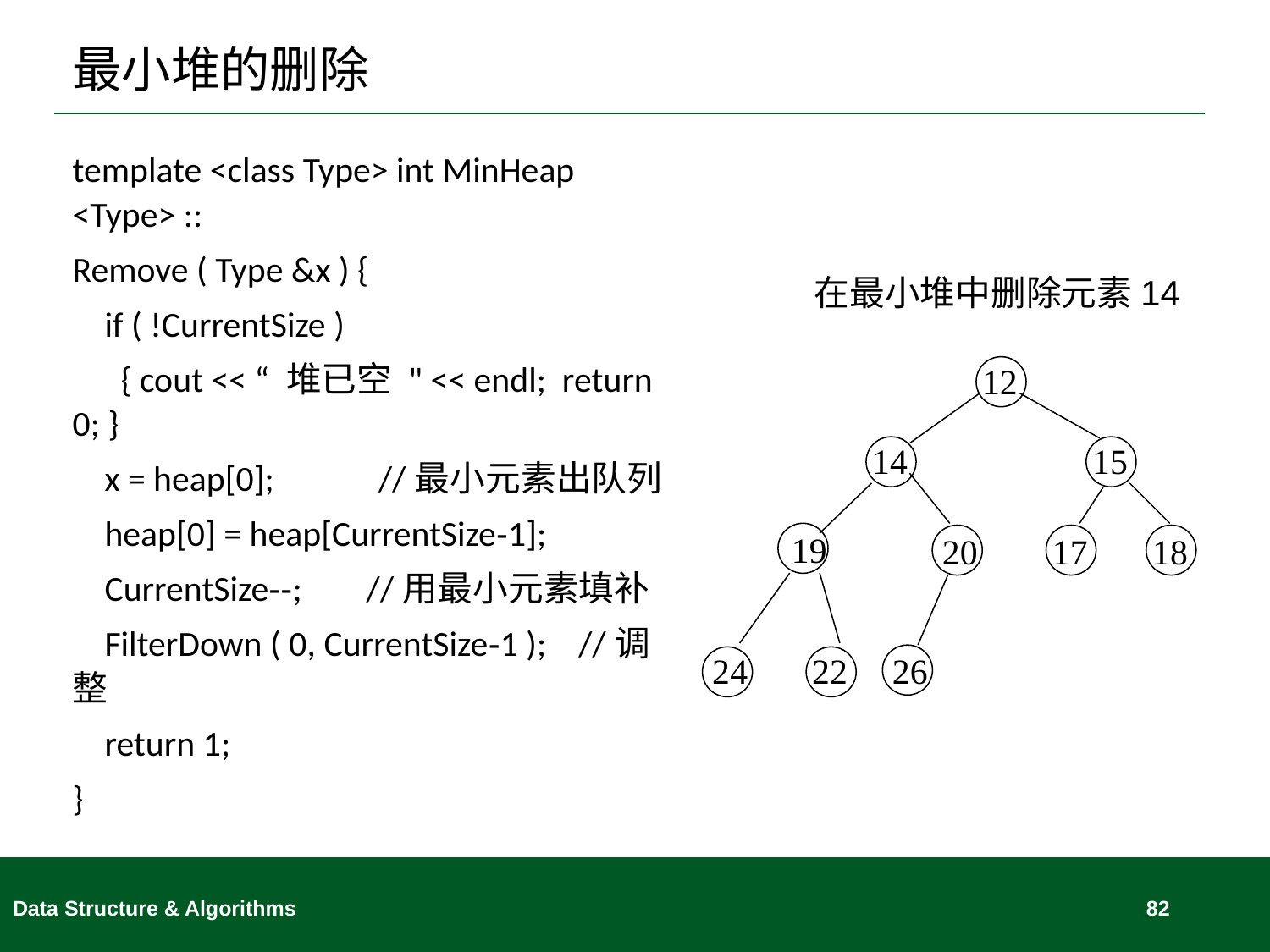

# 最小堆的删除
template <class Type> int MinHeap <Type> ::
Remove ( Type &x ) {
    if ( !CurrentSize )
      { cout << “ 堆已空 " << endl;  return 0; }
    x = heap[0];             //最小元素出队列
    heap[0] = heap[CurrentSize-1];
    CurrentSize--;        //用最小元素填补
    FilterDown ( 0, CurrentSize-1 );    //调整
    return 1;
}
在最小堆中删除元素14
12

14
15

19

20
17
18

24
22
26

Data Structure & Algorithms
82